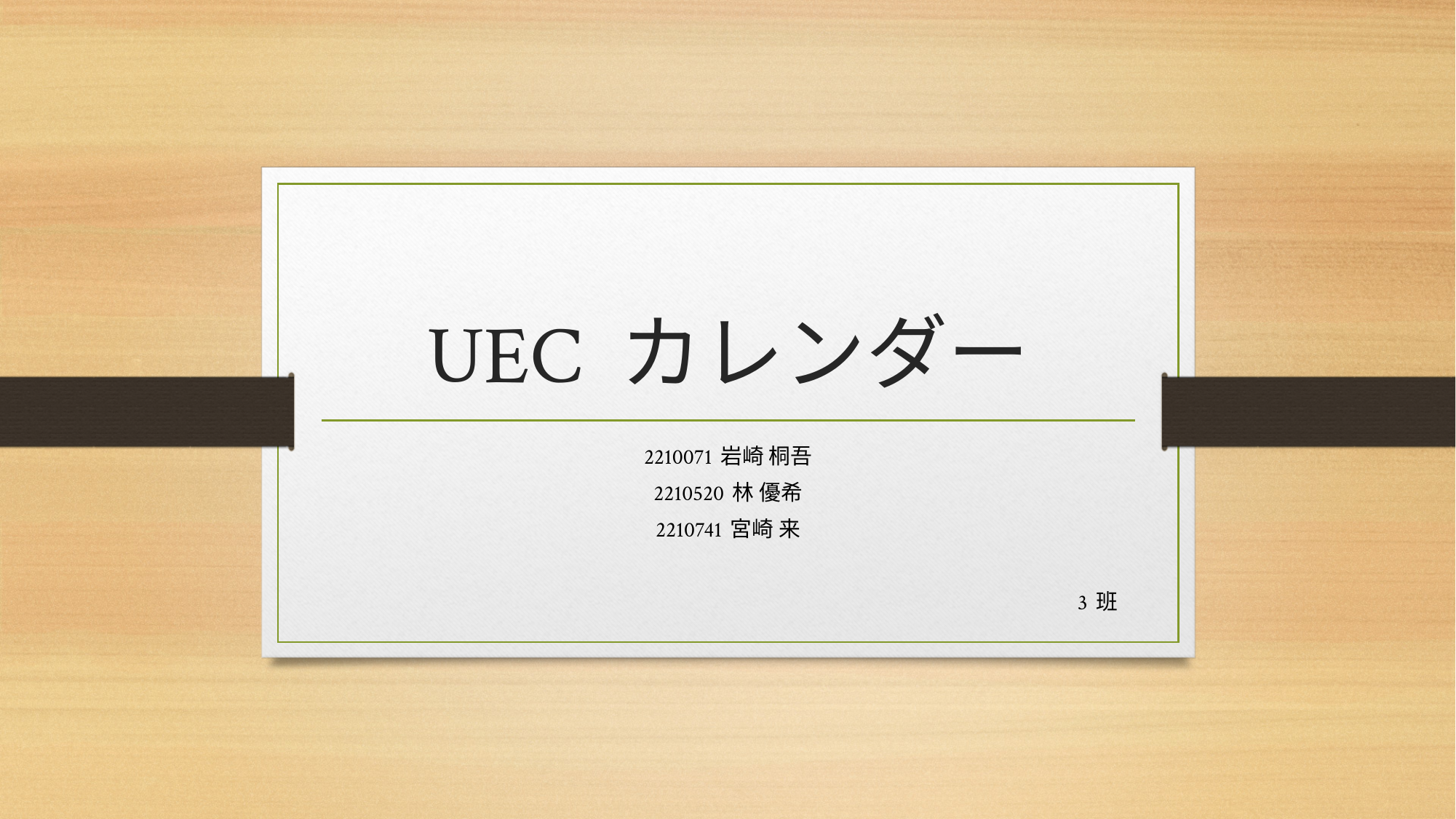

# UEC カレンダー
2210071 岩崎 桐吾
2210520 林 優希
2210741 宮崎 来

　　　　　　　　　　　　　　　　　　　　　　　　　　　　　　　　　　3 班